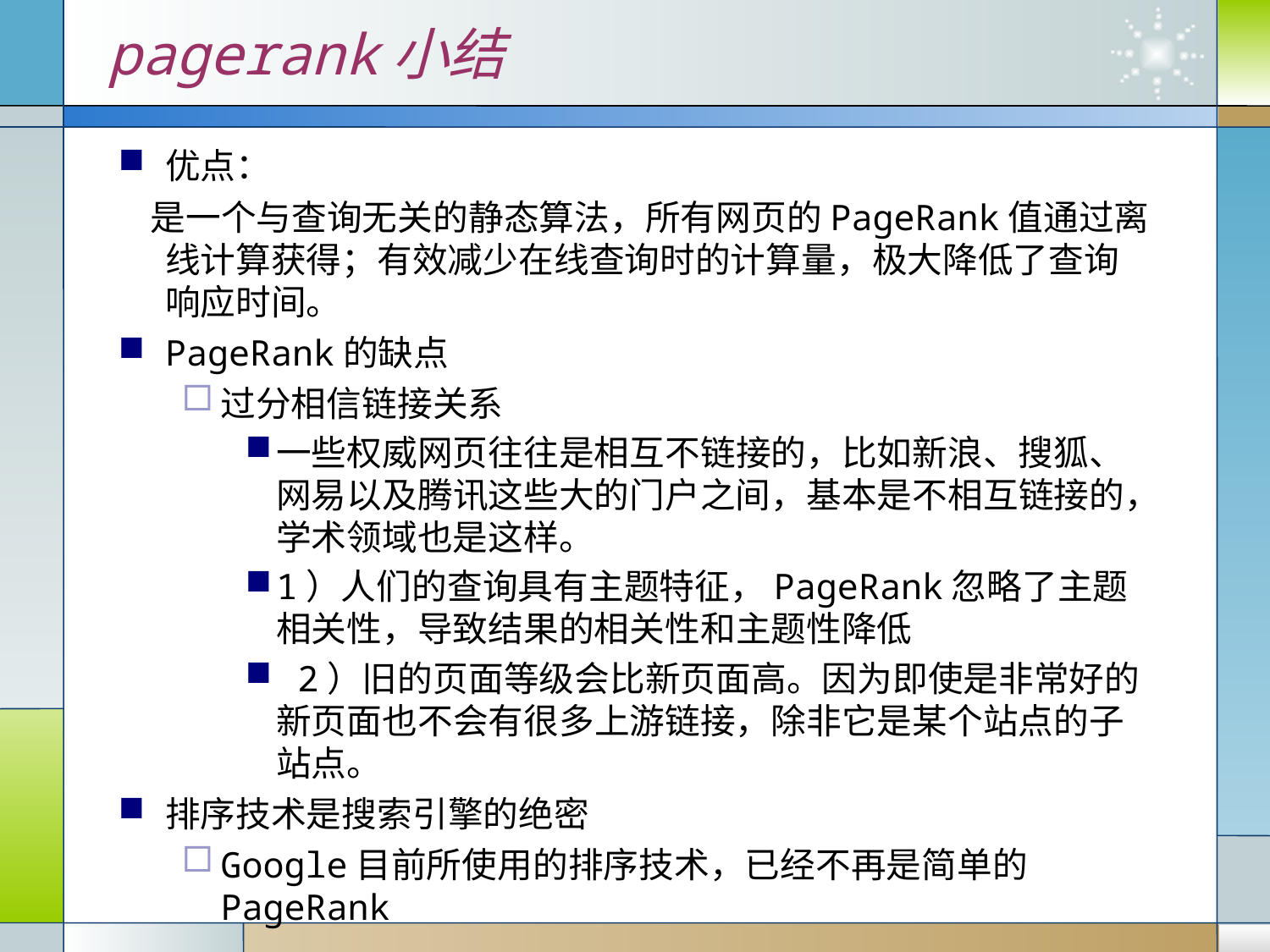

pagerank小结
优点：
   是一个与查询无关的静态算法，所有网页的PageRank值通过离线计算获得；有效减少在线查询时的计算量，极大降低了查询响应时间。
PageRank的缺点
过分相信链接关系
一些权威网页往往是相互不链接的，比如新浪、搜狐、网易以及腾讯这些大的门户之间，基本是不相互链接的，学术领域也是这样。
1）人们的查询具有主题特征，PageRank忽略了主题相关性，导致结果的相关性和主题性降低
 2）旧的页面等级会比新页面高。因为即使是非常好的新页面也不会有很多上游链接，除非它是某个站点的子站点。
排序技术是搜索引擎的绝密
Google目前所使用的排序技术，已经不再是简单的PageRank